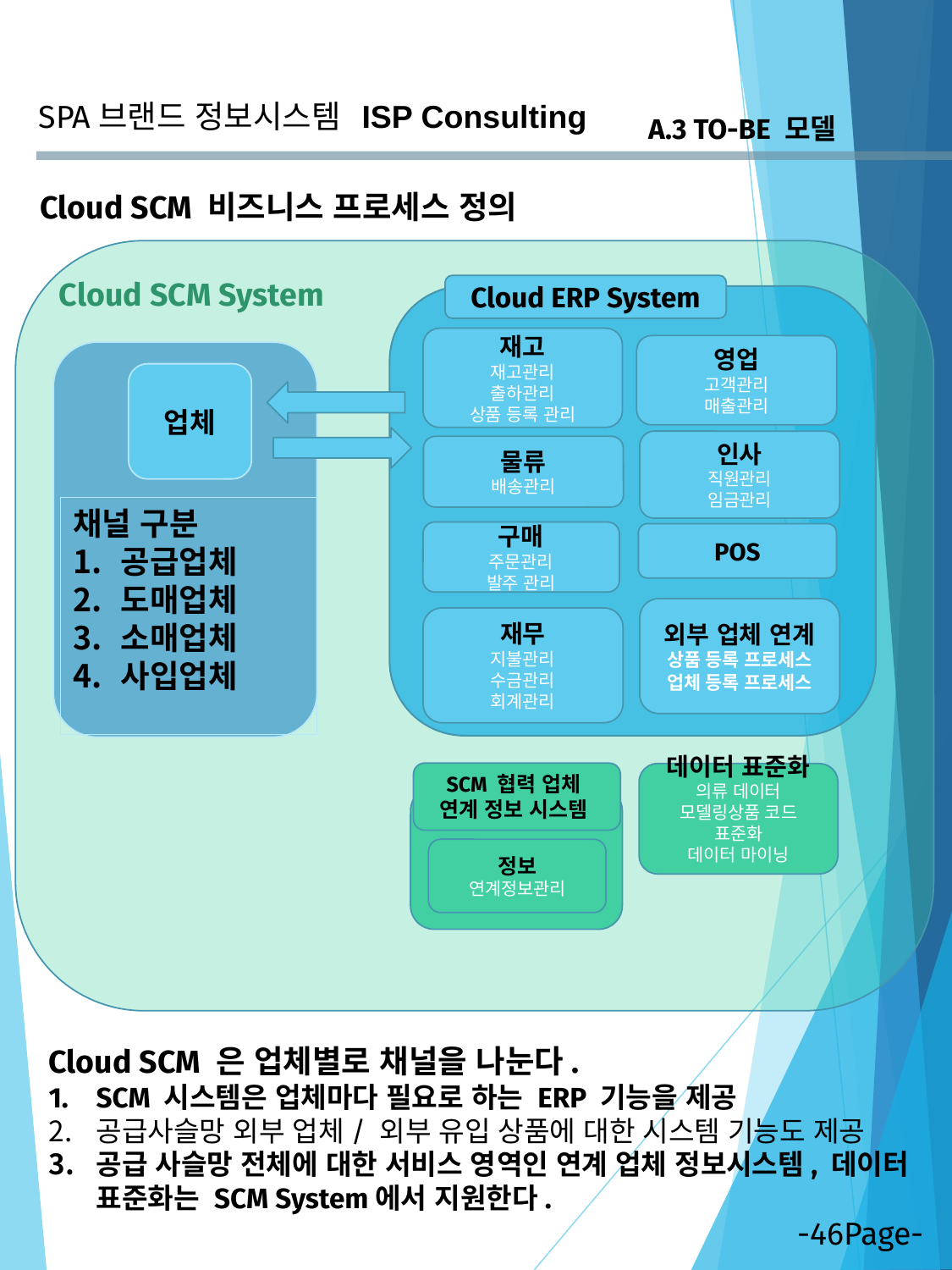

SPA브랜드 정보시스템
ISP Consulting
A.3 TO-BE 모델
Cloud SCM 비즈니스 프로세스 정의

Cloud SCM System
Cloud ERP System

재고
재고관리
출하관리
상품 등록 관리
영업
고객관리
매출관리

업체

인사
직원관리
임금관리
물류
배송관리
채널 구분
공급업체
도매업체
소매업체
사입업체

구매
주문관리
발주 관리
POS
외부 업체 연계
상품 등록 프로세스
업체 등록 프로세스
재무
지불관리
수금관리
회계관리
SCM 협력 업체
연계 정보 시스템
데이터 표준화
의류 데이터 모델링상품 코드 표준화
데이터 마이닝

정보
연계정보관리
Cloud SCM 은 업체별로 채널을 나눈다.
SCM 시스템은 업체마다 필요로 하는 ERP 기능을 제공
공급사슬망 외부 업체/ 외부 유입 상품에 대한 시스템 기능도 제공
공급 사슬망 전체에 대한 서비스 영역인 연계 업체 정보시스템, 데이터 표준화는 SCM System에서 지원한다.
-46Page-